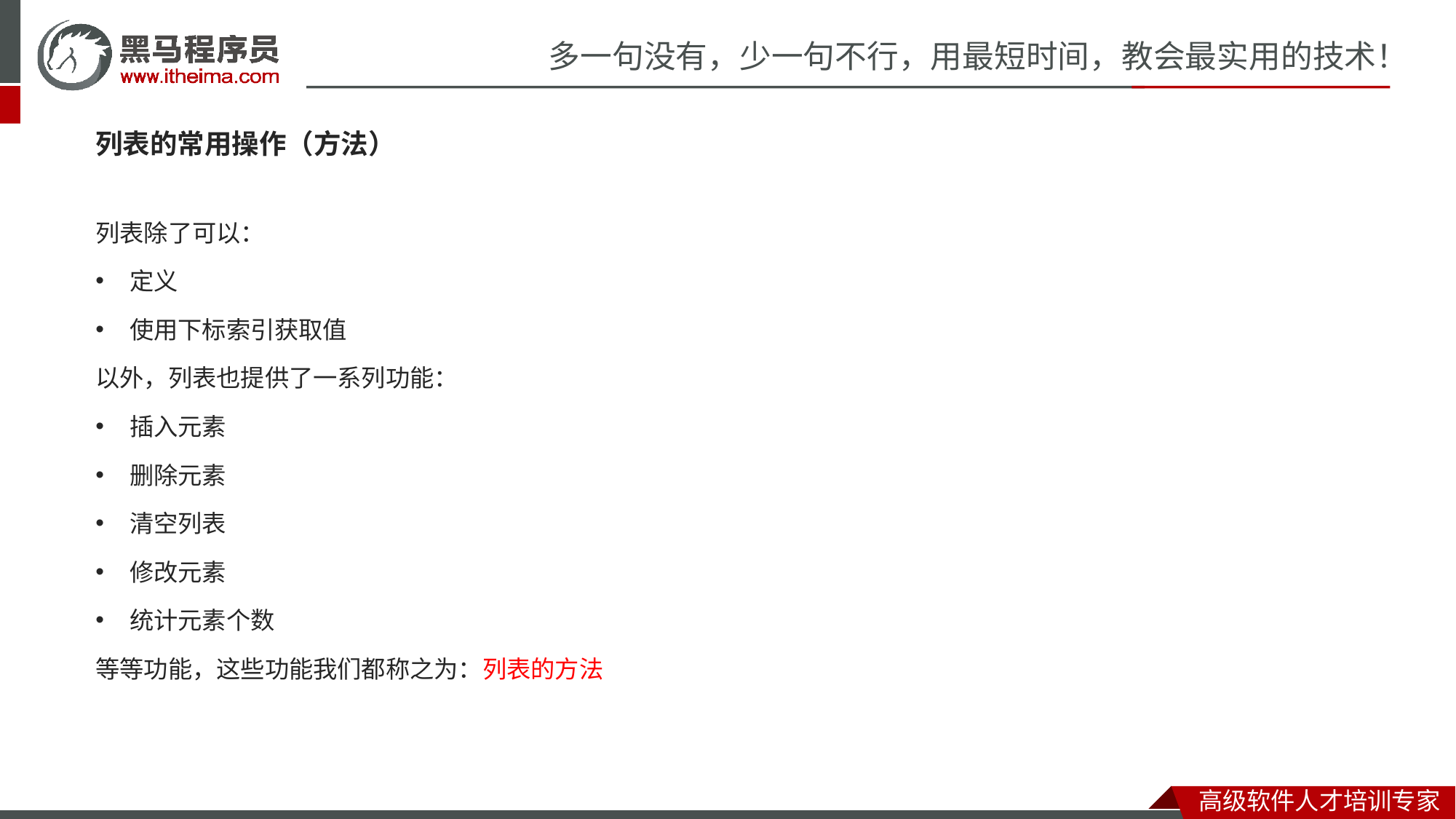

列表的常用操作（方法）
列表除了可以：
定义
使用下标索引获取值
以外，列表也提供了一系列功能：
插入元素
删除元素
清空列表
修改元素
统计元素个数
等等功能，这些功能我们都称之为：列表的方法